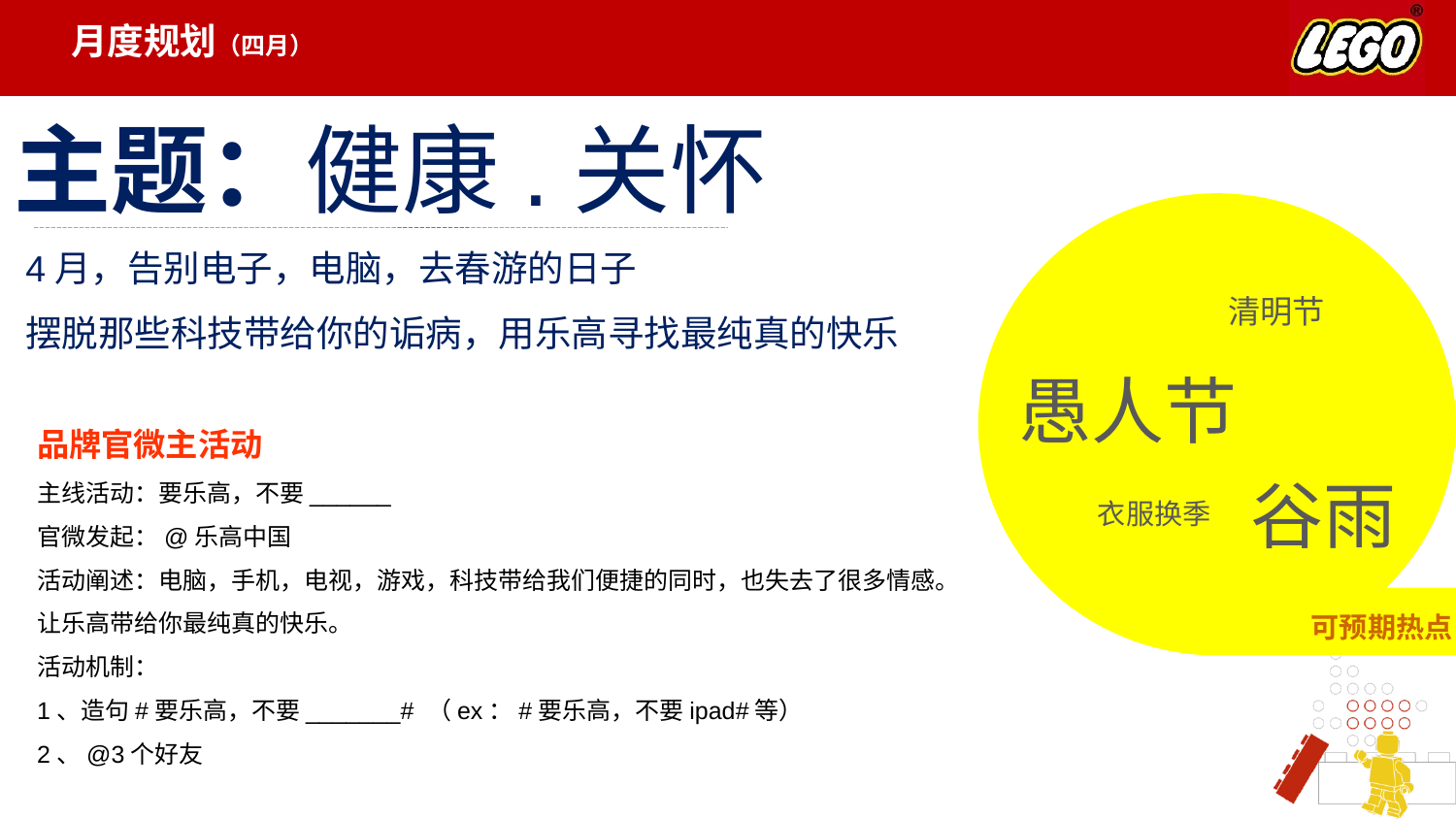

月度规划（四月）
主题：健康.关怀

4月，告别电子，电脑，去春游的日子
摆脱那些科技带给你的诟病，用乐高寻找最纯真的快乐
清明节
愚人节
品牌官微主活动
主线活动：要乐高，不要______
官微发起：@乐高中国
活动阐述：电脑，手机，电视，游戏，科技带给我们便捷的同时，也失去了很多情感。让乐高带给你最纯真的快乐。
活动机制：
1、造句#要乐高，不要_______# （ex：#要乐高，不要ipad#等）
2、@3个好友
谷雨
衣服换季
可预期热点